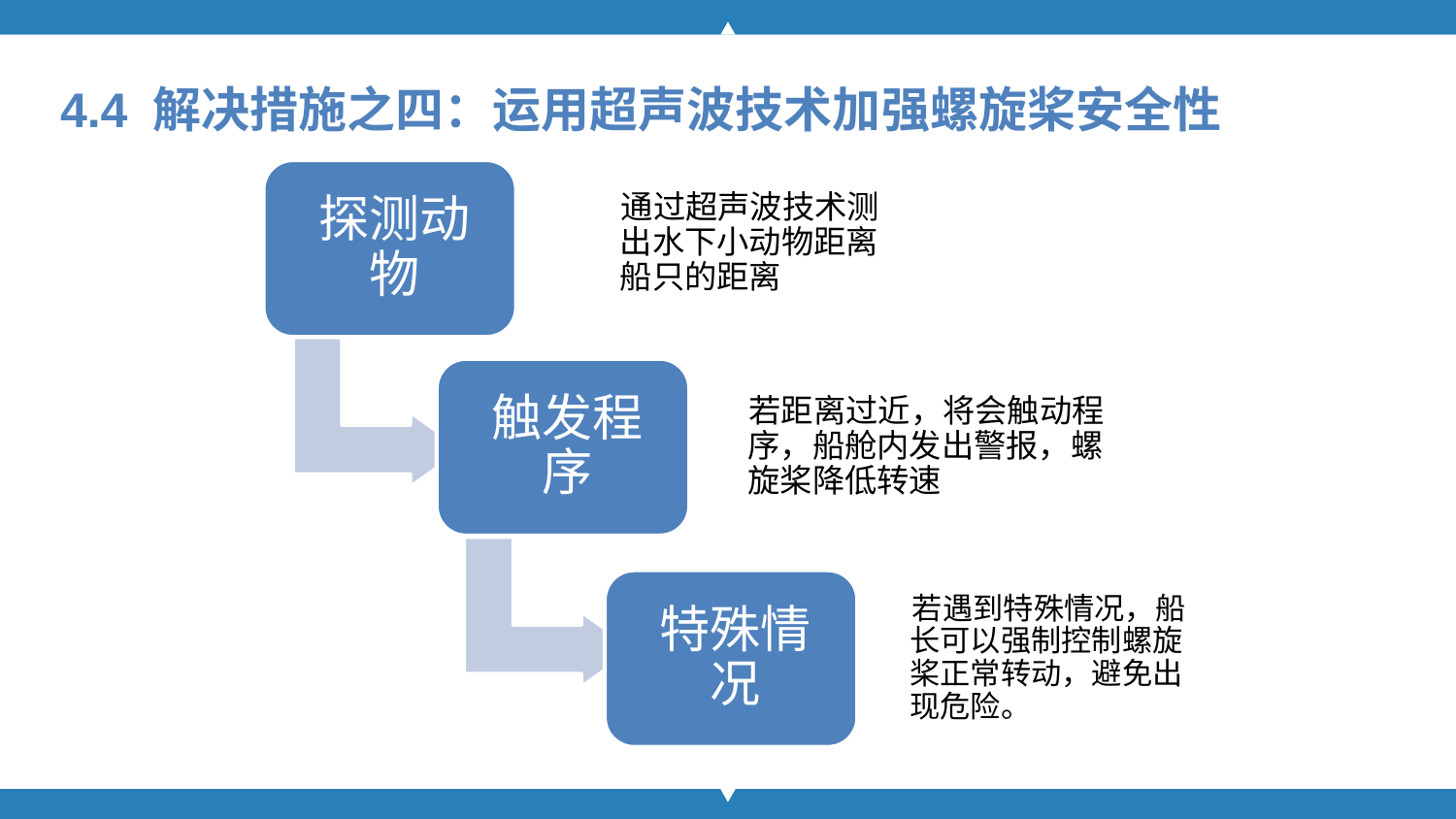

4.4 解决措施之四：运用超声波技术加强螺旋桨安全性

探测动物
  通过超声波技术测出水下小动物距离船只的距离
触发程序
  若距离过近，将会触动程序，船舱内发出警报，螺旋桨降低转速
特殊情况
  若遇到特殊情况，船长可以强制控制螺旋桨正常转动，避免出现危险。